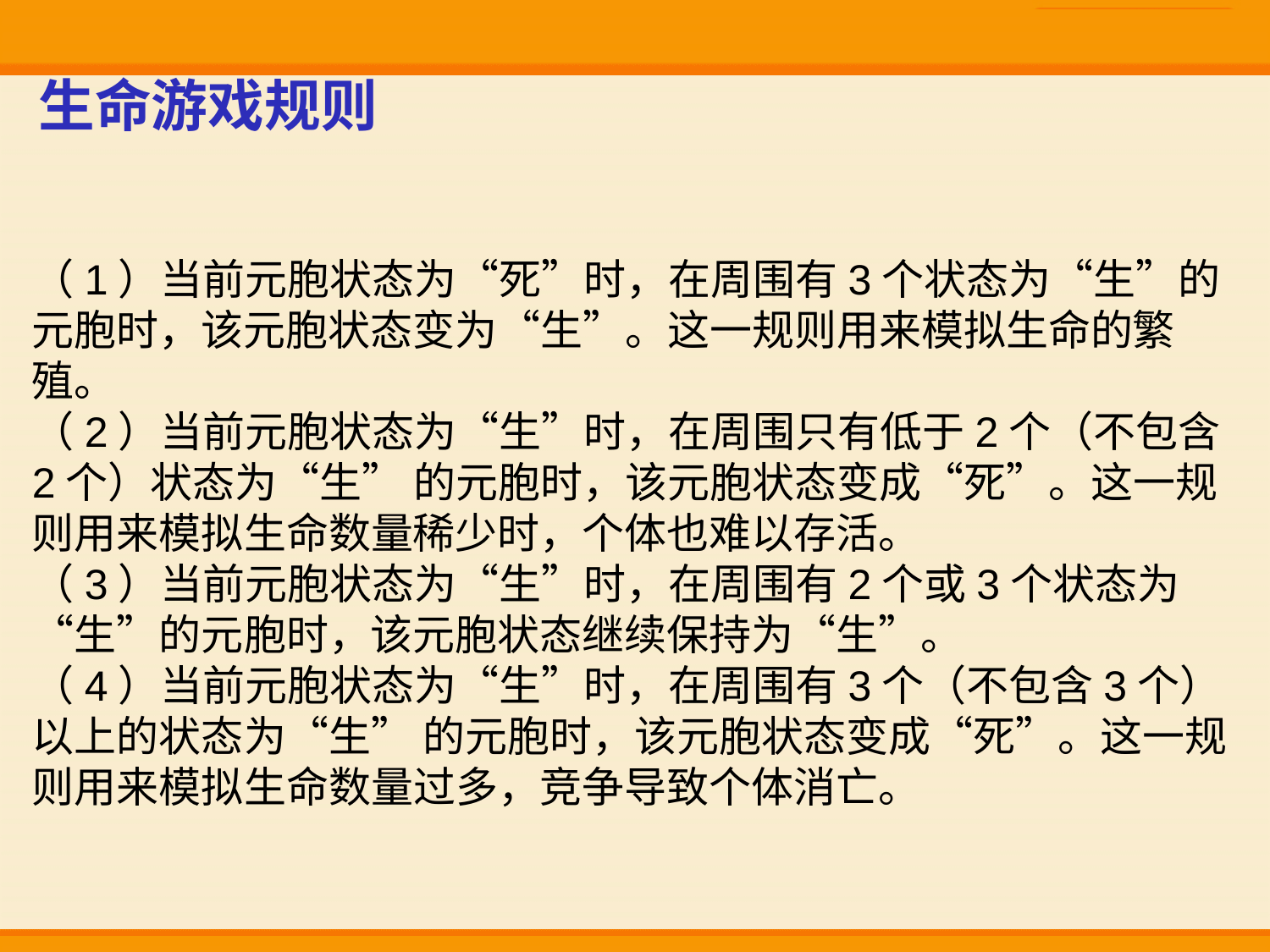

生命游戏规则
（1）当前元胞状态为“死”时，在周围有3个状态为“生”的元胞时，该元胞状态变为“生”。这一规则用来模拟生命的繁殖。
（2）当前元胞状态为“生”时，在周围只有低于2个（不包含2个）状态为“生” 的元胞时，该元胞状态变成“死”。这一规则用来模拟生命数量稀少时，个体也难以存活。
（3）当前元胞状态为“生”时，在周围有2个或3个状态为“生”的元胞时，该元胞状态继续保持为“生”。
（4）当前元胞状态为“生”时，在周围有3个（不包含3个）以上的状态为“生” 的元胞时，该元胞状态变成“死”。这一规则用来模拟生命数量过多，竞争导致个体消亡。